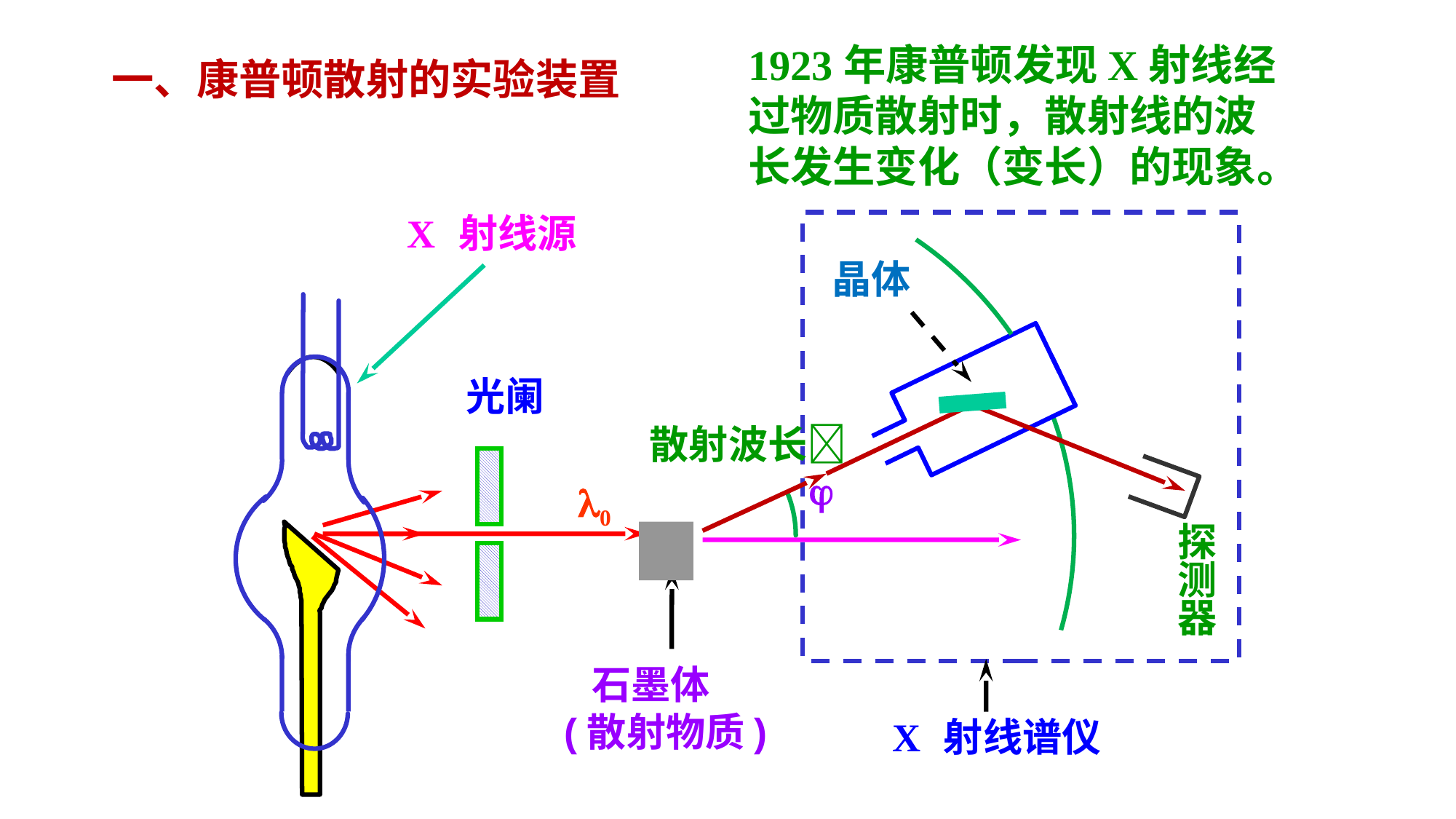

1923年康普顿发现X射线经过物质散射时，散射线的波长发生变化（变长）的现象。
一、康普顿散射的实验装置
X 射线源

晶体

 光阑

散射波长λ

ϕ
λ0

探
测
器

  石墨体
(散射物质)

X 射线谱仪